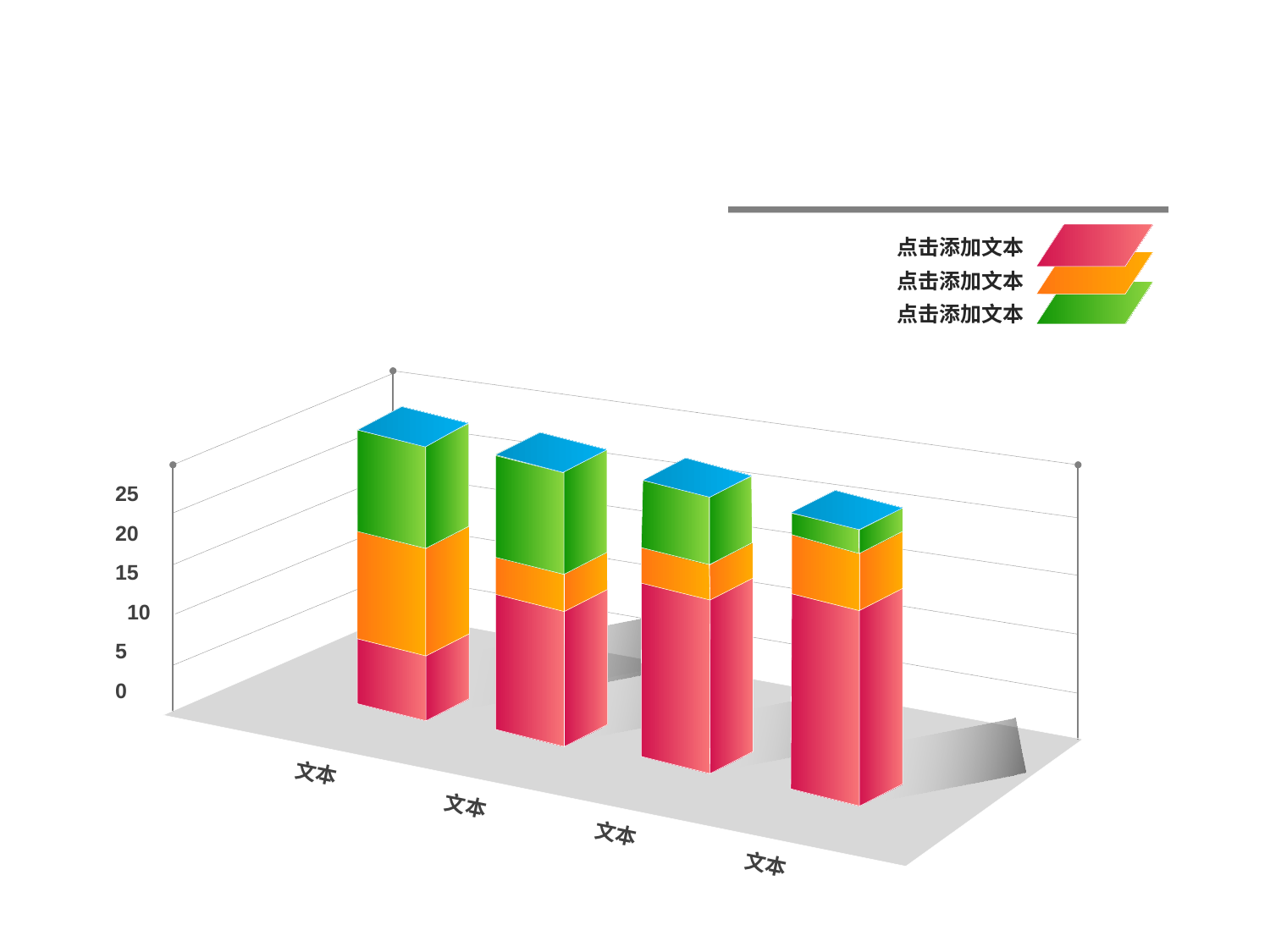

单击增加标题内容

点击添加文本

点击添加文本

点击添加文本
25
20
15
10

5
0
文本
文本
文本
文本